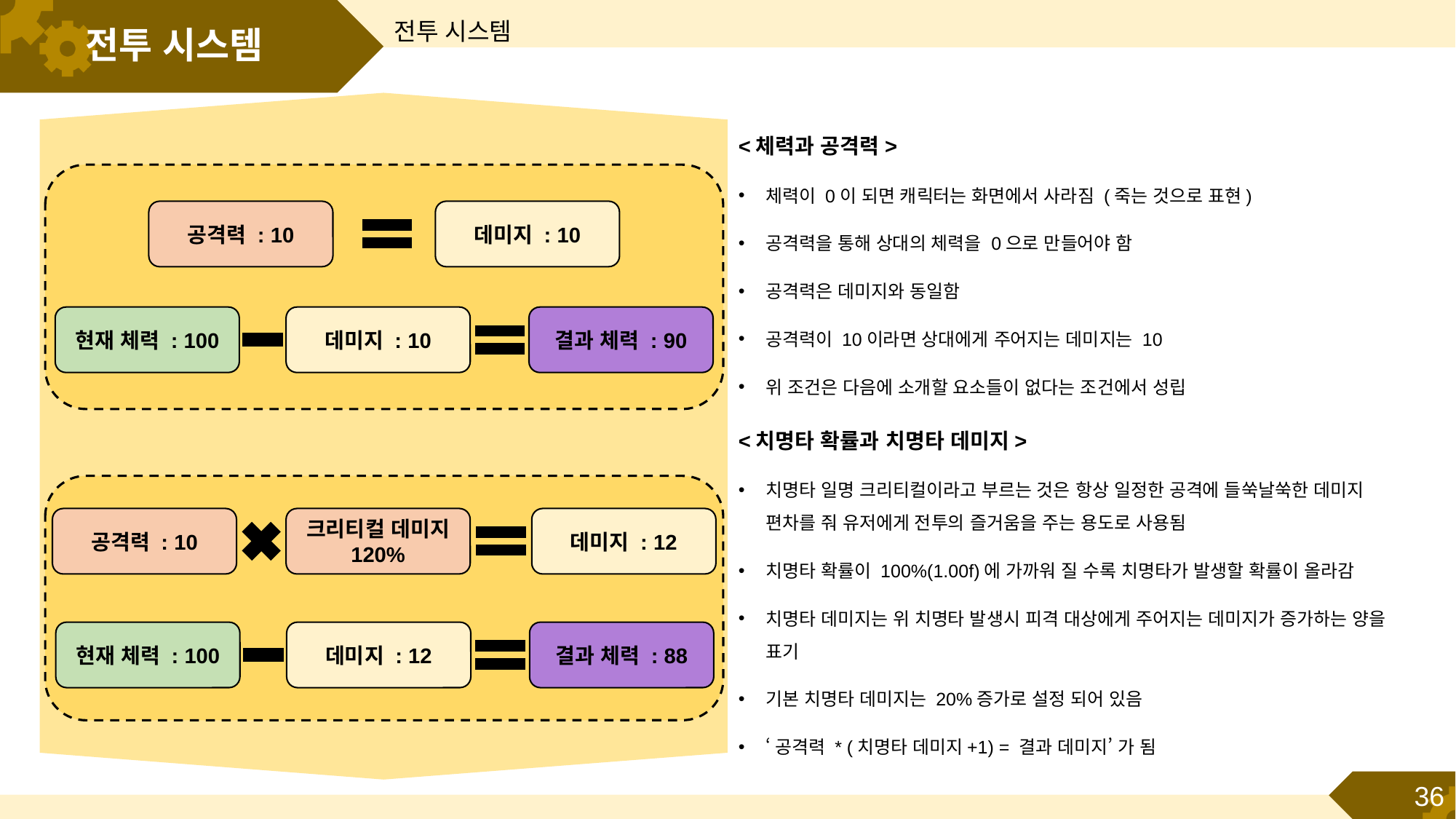

전투 시스템
# 전투 시스템

<체력과 공격력>
체력이 0이 되면 캐릭터는 화면에서 사라짐 (죽는 것으로 표현)
공격력을 통해 상대의 체력을 0으로 만들어야 함
공격력은 데미지와 동일함
공격력이 10이라면 상대에게 주어지는 데미지는 10
위 조건은 다음에 소개할 요소들이 없다는 조건에서 성립

공격력 : 10

데미지 : 10
현재 체력 : 100
데미지 : 10

결과 체력 : 90

<치명타 확률과 치명타 데미지>
치명타 일명 크리티컬이라고 부르는 것은 항상 일정한 공격에 들쑥날쑥한 데미지 편차를 줘 유저에게 전투의 즐거움을 주는 용도로 사용됨
치명타 확률이 100%(1.00f)에 가까워 질 수록 치명타가 발생할 확률이 올라감
치명타 데미지는 위 치명타 발생시 피격 대상에게 주어지는 데미지가 증가하는 양을 표기
기본 치명타 데미지는 20%증가로 설정 되어 있음
‘공격력 * (치명타 데미지+1) = 결과 데미지’ 가 됨

공격력 : 10
크리티컬 데미지
120%

데미지 : 12

현재 체력 : 100
데미지 : 12

결과 체력 : 88

36